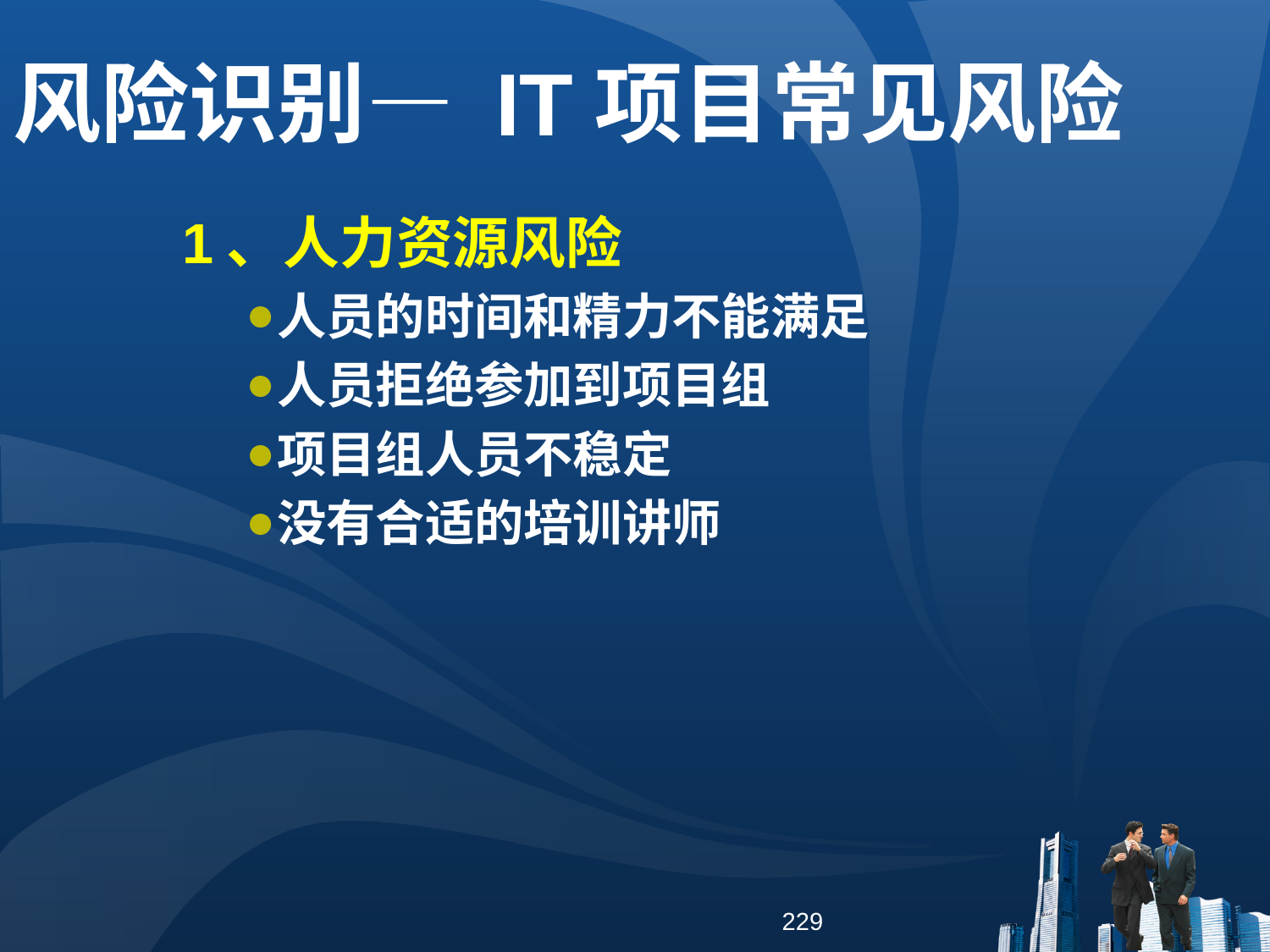

风险识别— IT项目常见风险
1、人力资源风险
人员的时间和精力不能满足
人员拒绝参加到项目组
项目组人员不稳定
没有合适的培训讲师
229